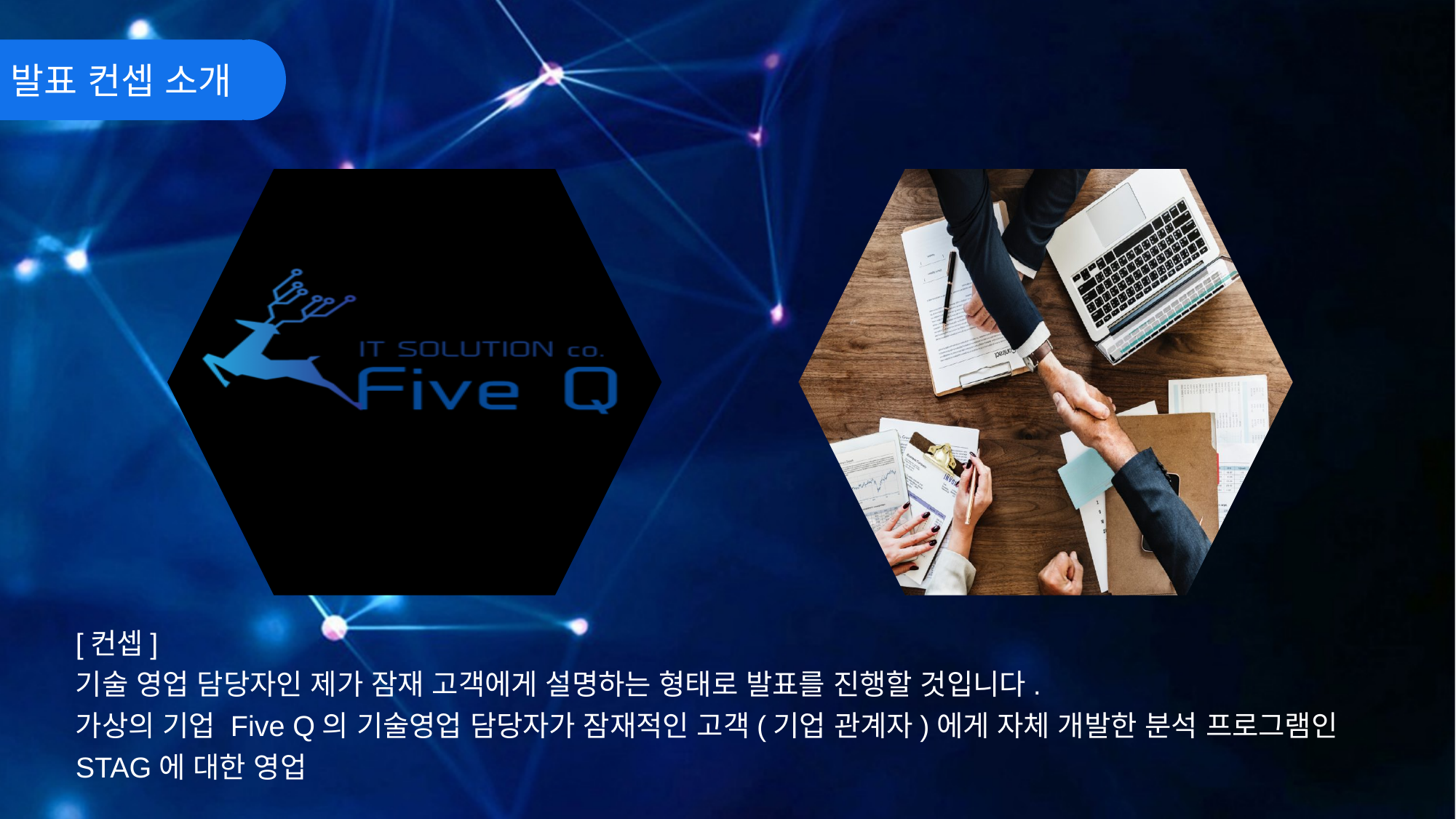

발표 컨셉 소개

[컨셉]
기술 영업 담당자인 제가 잠재 고객에게 설명하는 형태로 발표를 진행할 것입니다.
가상의 기업 Five Q의 기술영업 담당자가 잠재적인 고객(기업 관계자)에게 자체 개발한 분석 프로그램인 STAG에 대한 영업